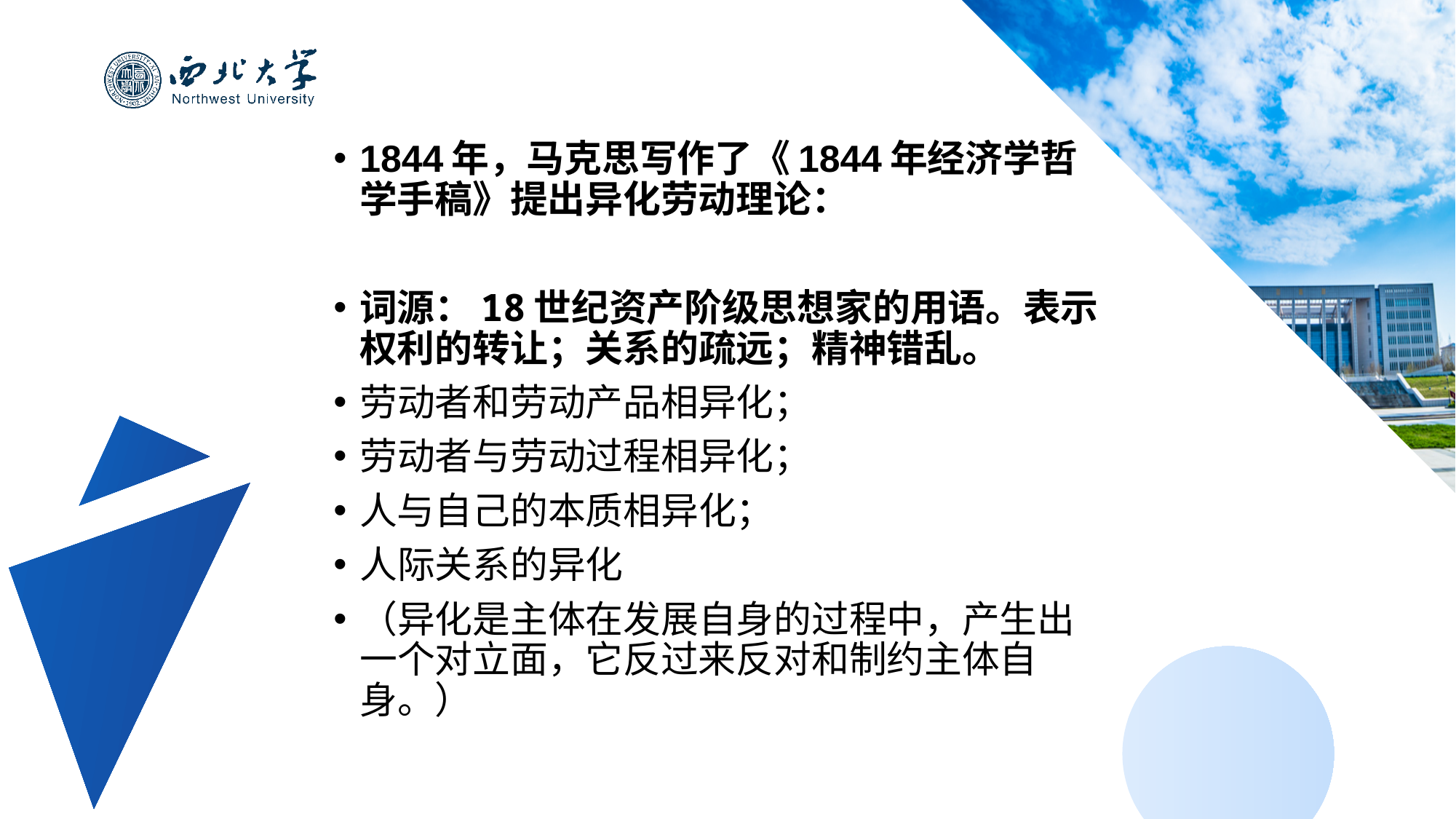

1844年，马克思写作了《1844年经济学哲学手稿》提出异化劳动理论：

词源：18世纪资产阶级思想家的用语。表示权利的转让；关系的疏远；精神错乱。
劳动者和劳动产品相异化；
劳动者与劳动过程相异化；
人与自己的本质相异化；
人际关系的异化
（异化是主体在发展自身的过程中，产生出一个对立面，它反过来反对和制约主体自身。）